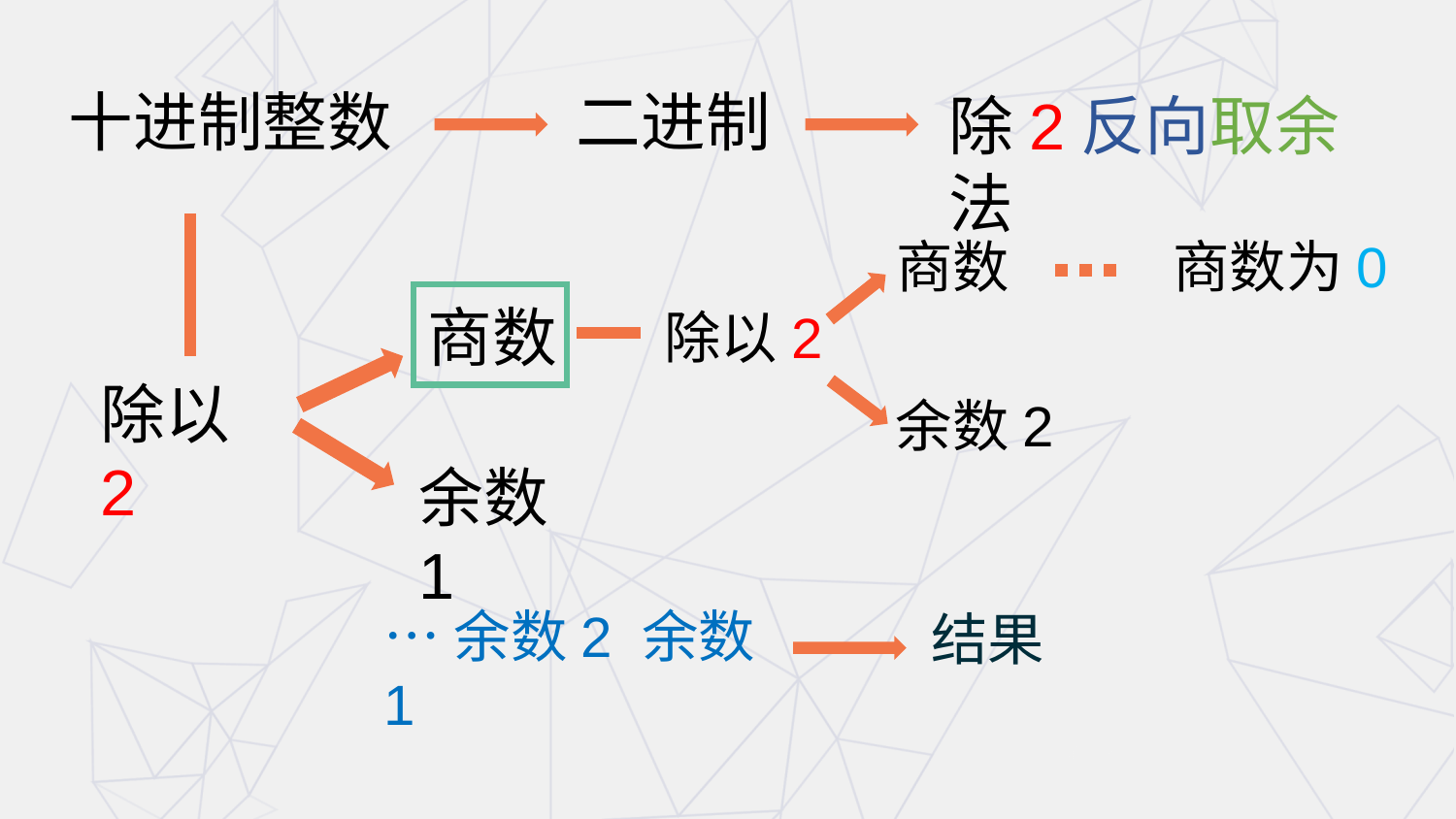

十进制整数
二进制
除2反向取余法

商数
商数为0

商数
除以2

除以2
余数2

余数1
…余数2 余数1
结果